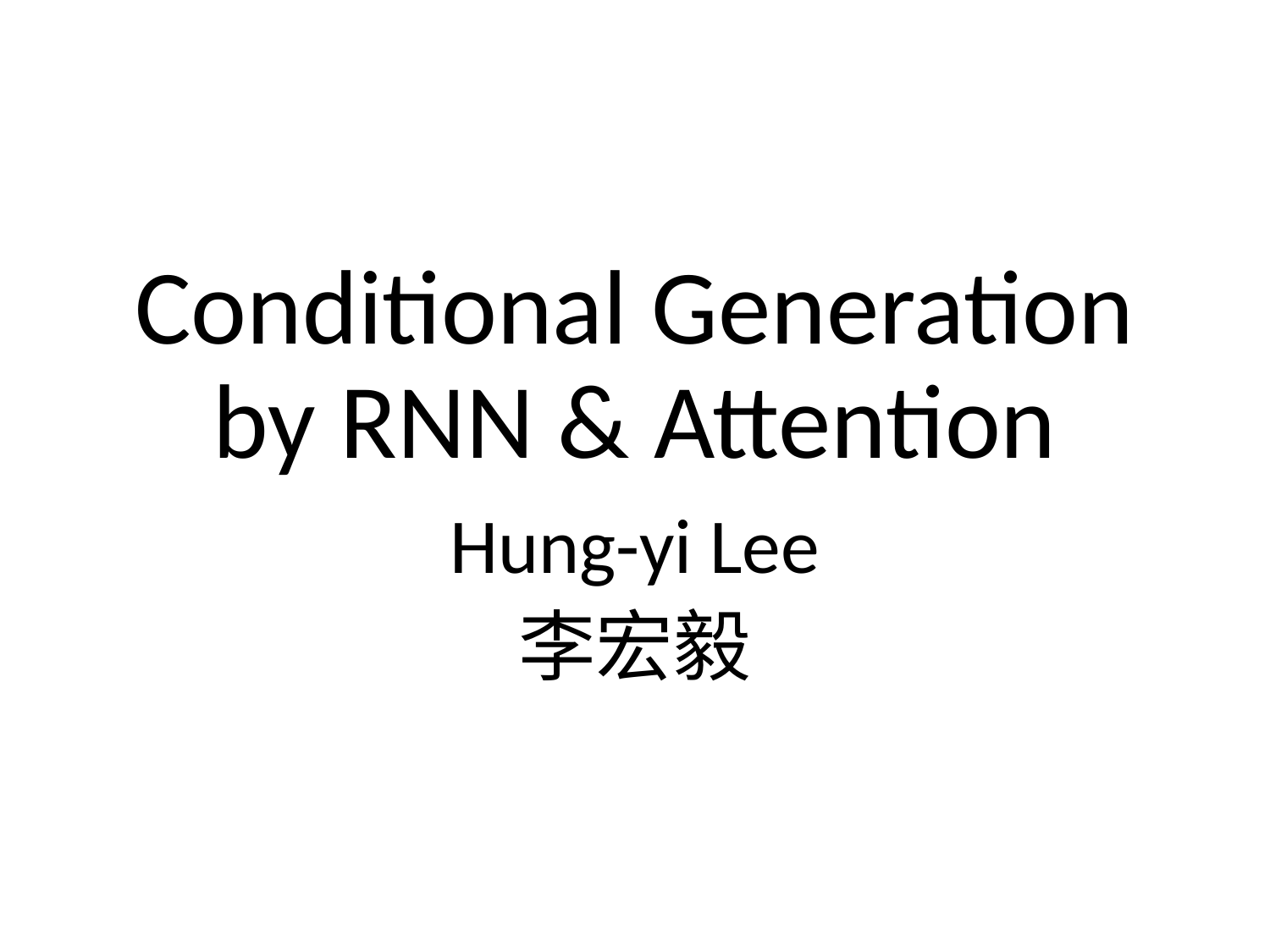

# Conditional Generation by RNN & Attention
Hung-yi Lee
李宏毅